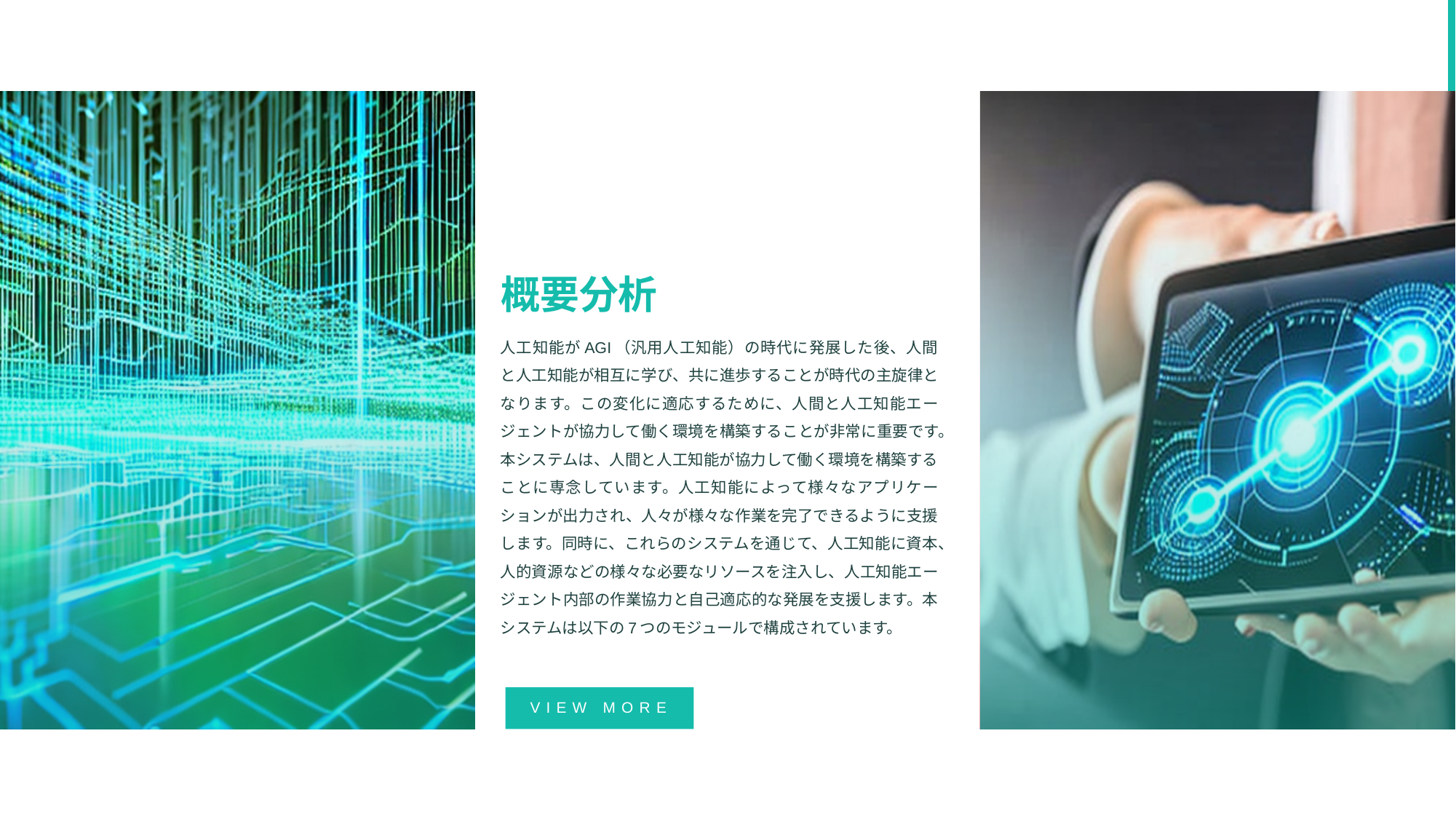

概要分析
人工知能がAGI（汎用人工知能）の時代に発展した後、人間と人工知能が相互に学び、共に進歩することが時代の主旋律となります。この変化に適応するために、人間と人工知能エージェントが協力して働く環境を構築することが非常に重要です。本システムは、人間と人工知能が協力して働く環境を構築することに専念しています。人工知能によって様々なアプリケーションが出力され、人々が様々な作業を完了できるように支援します。同時に、これらのシステムを通じて、人工知能に資本、人的資源などの様々な必要なリソースを注入し、人工知能エージェント内部の作業協力と自己適応的な発展を支援します。本システムは以下の7つのモジュールで構成されています。

VIEW MORE